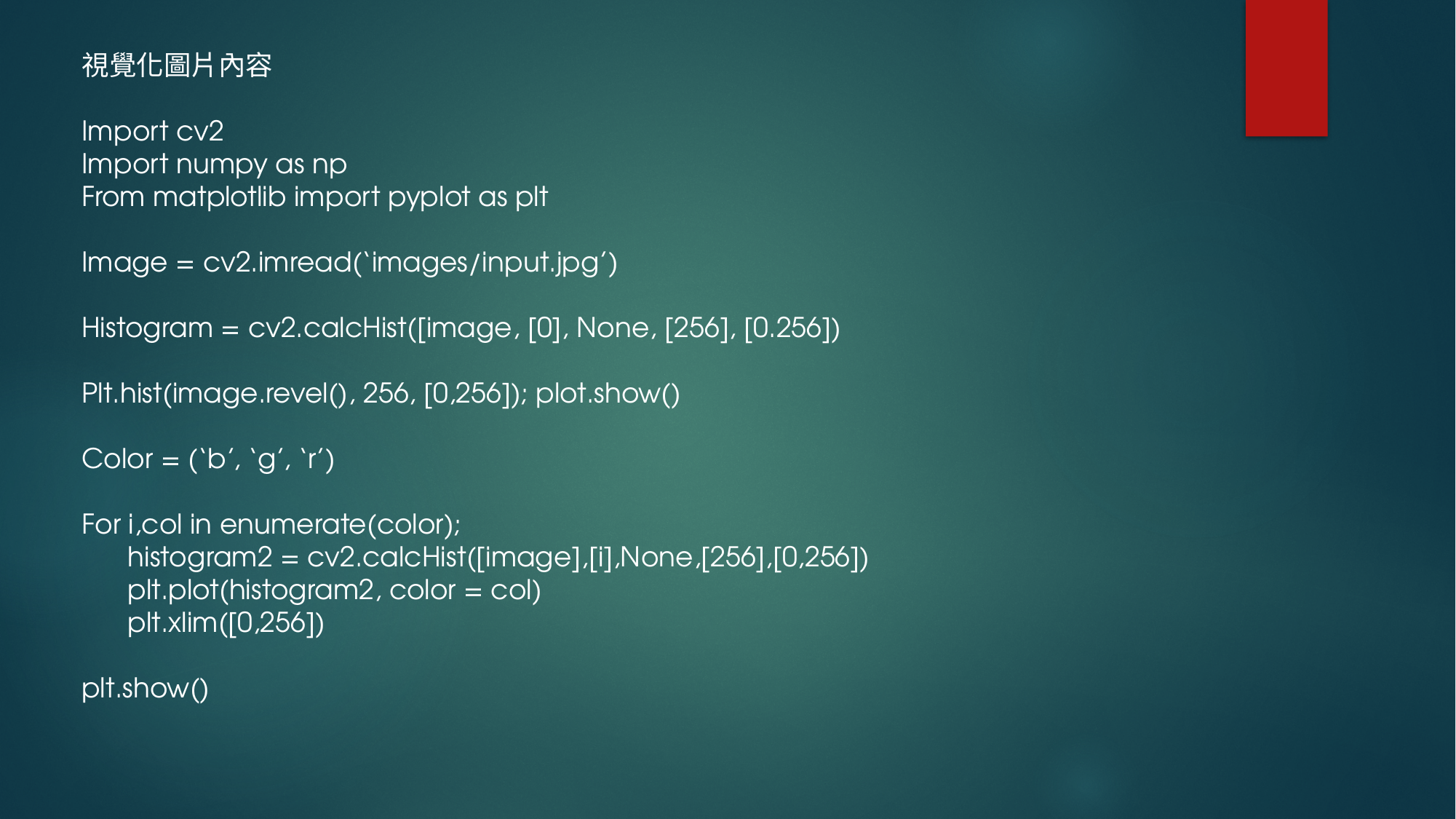

視覺化圖片內容

Import cv2
Import numpy as np
From matplotlib import pyplot as plt

Image = cv2.imread(‘images/input.jpg’)

Histogram = cv2.calcHist([image, [0], None, [256], [0.256])

Plt.hist(image.revel(), 256, [0,256]); plot.show()

Color = (‘b’, ‘g’, ‘r’)

For i,col in enumerate(color);
      histogram2 = cv2.calcHist([image],[i],None,[256],[0,256])
      plt.plot(histogram2, color = col)
      plt.xlim([0,256])

plt.show()